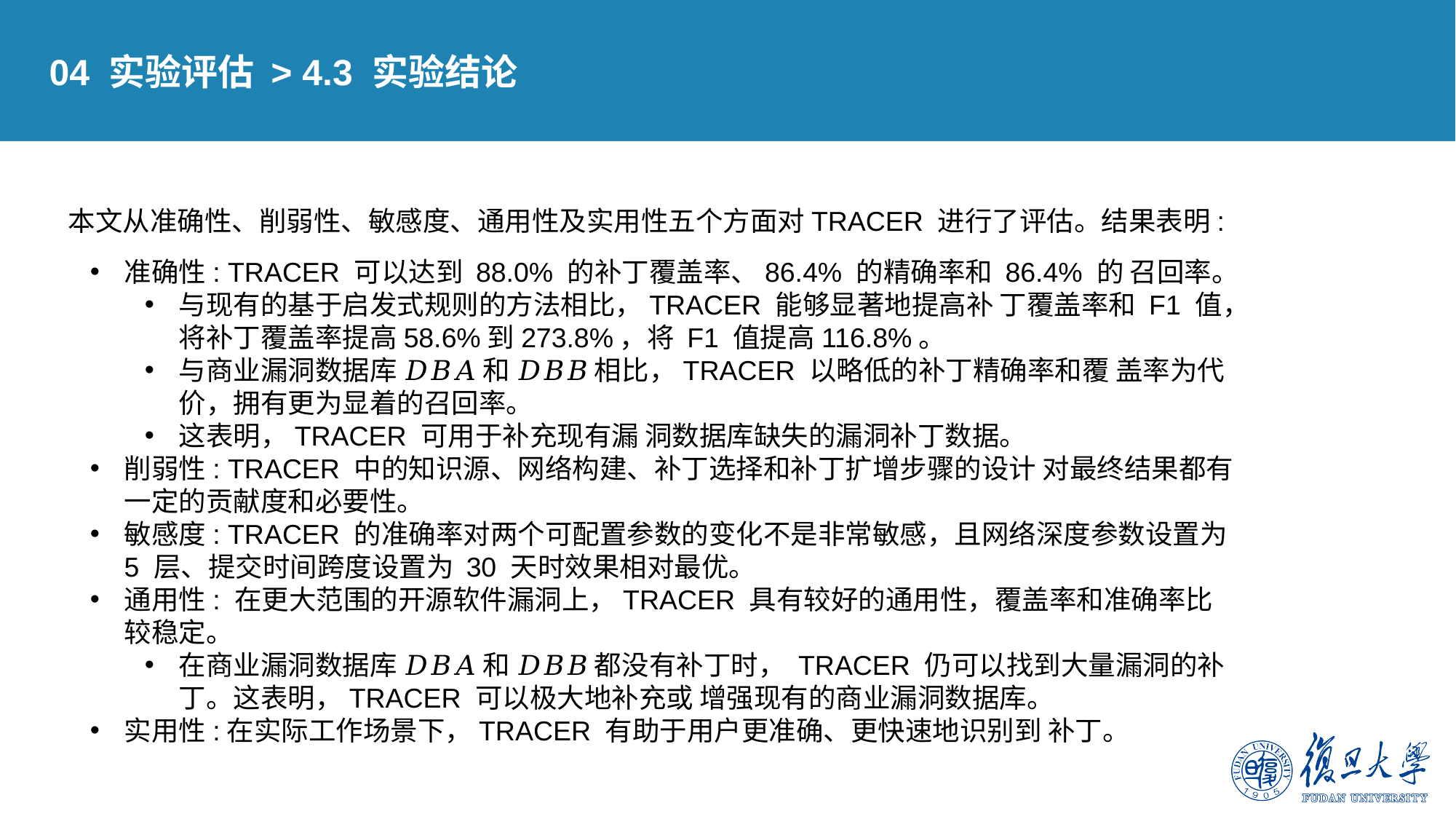

04 实验评估 > 4.3 实验结论
本文从准确性、削弱性、敏感度、通用性及实用性五个方面对TRACER 进行了评估。结果表明:
准确性: TRACER 可以达到 88.0% 的补丁覆盖率、86.4% 的精确率和 86.4% 的 召回率。
与现有的基于启发式规则的方法相比，TRACER 能够显著地提高补 丁覆盖率和 F1 值，将补丁覆盖率提高58.6%到273.8%，将 F1 值提高116.8%。
与商业漏洞数据库 𝐷𝐵𝐴 和 𝐷𝐵𝐵 相比，TRACER 以略低的补丁精确率和覆 盖率为代价，拥有更为显着的召回率。
这表明，TRACER 可用于补充现有漏 洞数据库缺失的漏洞补丁数据。
削弱性: TRACER 中的知识源、网络构建、补丁选择和补丁扩增步骤的设计 对最终结果都有一定的贡献度和必要性。
敏感度: TRACER 的准确率对两个可配置参数的变化不是非常敏感，且网络深度参数设置为 5 层、提交时间跨度设置为 30 天时效果相对最优。
通用性: 在更大范围的开源软件漏洞上，TRACER 具有较好的通用性，覆盖率和准确率比较稳定。
在商业漏洞数据库 𝐷𝐵𝐴 和 𝐷𝐵𝐵 都没有补丁时， TRACER 仍可以找到大量漏洞的补丁。这表明，TRACER 可以极大地补充或 增强现有的商业漏洞数据库。
实用性:在实际工作场景下，TRACER 有助于用户更准确、更快速地识别到 补丁。